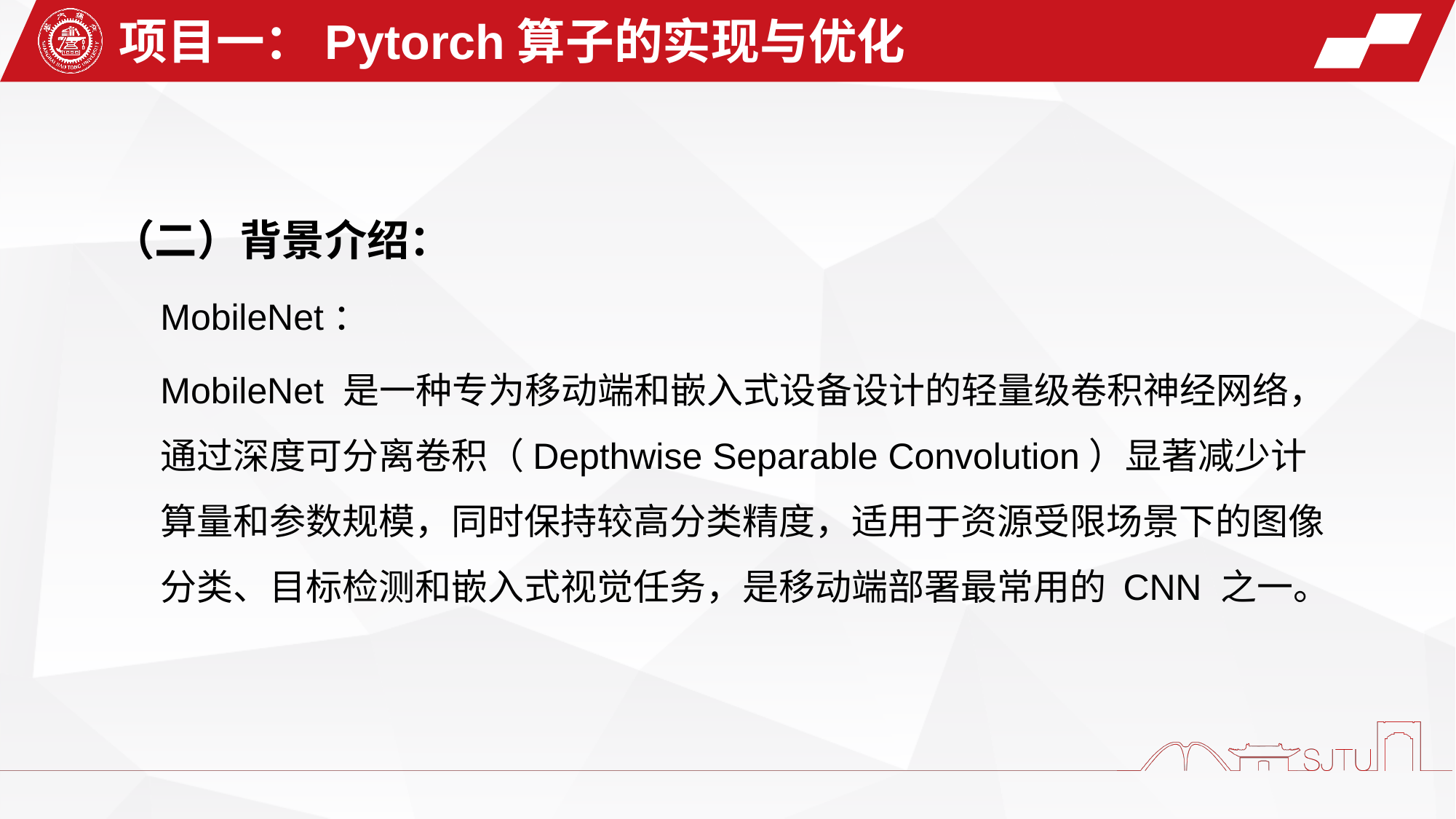

项目一：Pytorch算子的实现与优化
（二）背景介绍：
MobileNet：
MobileNet 是一种专为移动端和嵌入式设备设计的轻量级卷积神经网络，通过深度可分离卷积（Depthwise Separable Convolution）显著减少计算量和参数规模，同时保持较高分类精度，适用于资源受限场景下的图像分类、目标检测和嵌入式视觉任务，是移动端部署最常用的 CNN 之一。